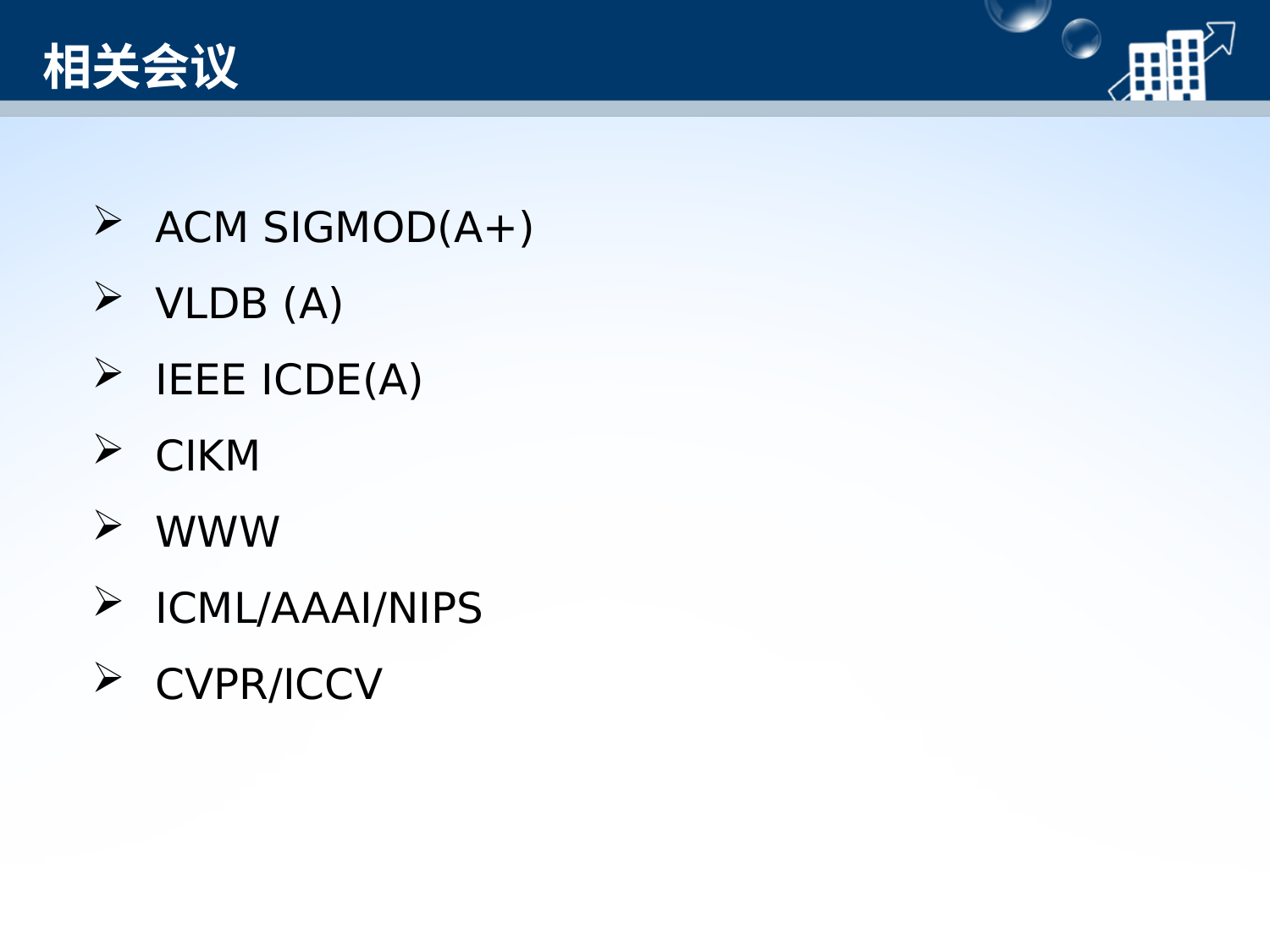

相关会议
ACM SIGMOD(A+)
VLDB (A)
IEEE ICDE(A)
CIKM
WWW
ICML/AAAI/NIPS
CVPR/ICCV